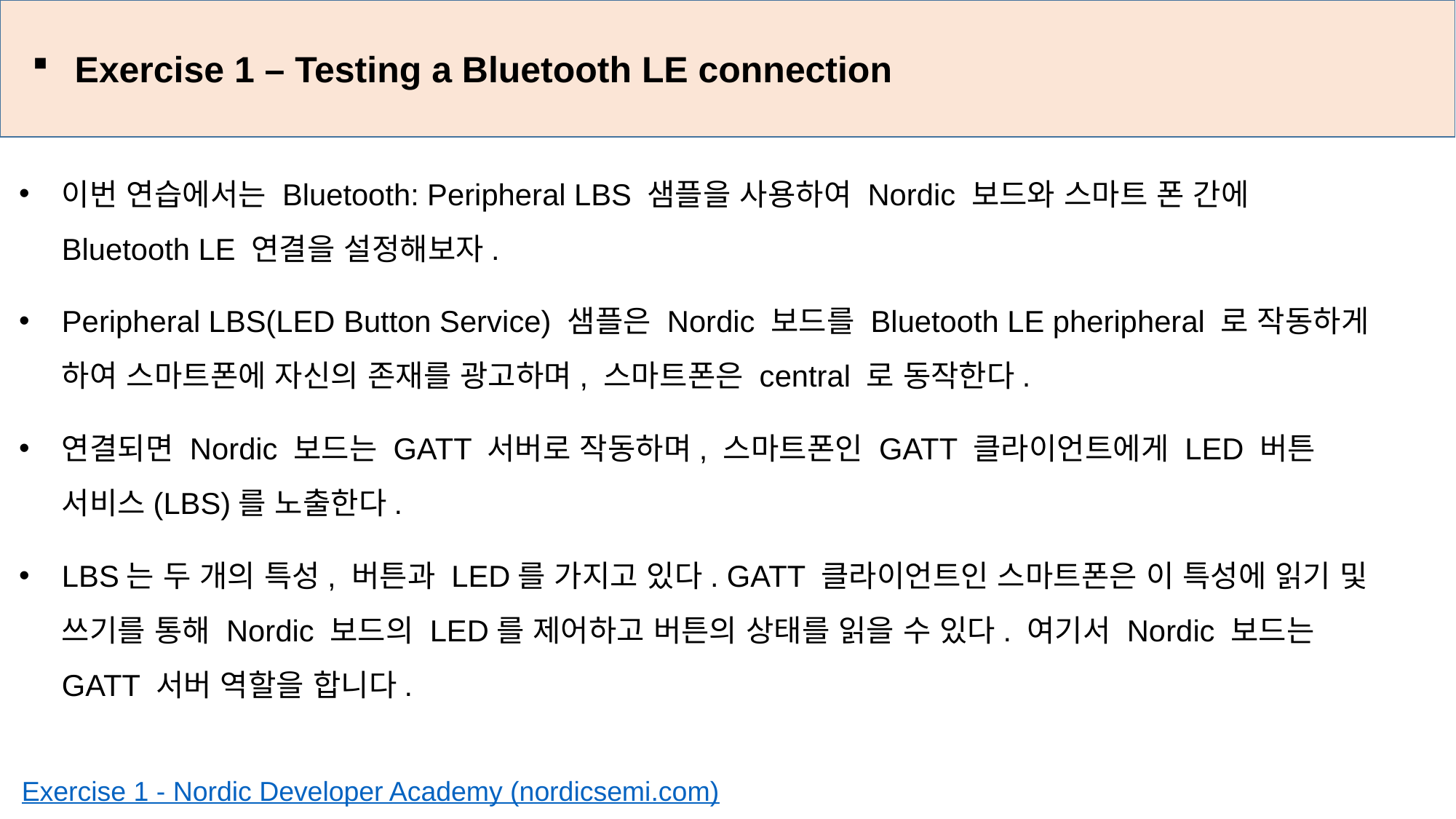

Exercise 1 – Testing a Bluetooth LE connection
이번 연습에서는 Bluetooth: Peripheral LBS 샘플을 사용하여 Nordic 보드와 스마트 폰 간에
Bluetooth LE 연결을 설정해보자.
Peripheral LBS(LED Button Service) 샘플은 Nordic 보드를 Bluetooth LE pheripheral 로 작동하게 하여 스마트폰에 자신의 존재를 광고하며, 스마트폰은 central 로 동작한다.
연결되면 Nordic 보드는 GATT 서버로 작동하며, 스마트폰인 GATT 클라이언트에게 LED 버튼 서비스(LBS)를 노출한다.
LBS는 두 개의 특성, 버튼과 LED를 가지고 있다. GATT 클라이언트인 스마트폰은 이 특성에 읽기 및 쓰기를 통해 Nordic 보드의 LED를 제어하고 버튼의 상태를 읽을 수 있다. 여기서 Nordic 보드는 GATT 서버 역할을 합니다.
Exercise 1 - Nordic Developer Academy (nordicsemi.com)